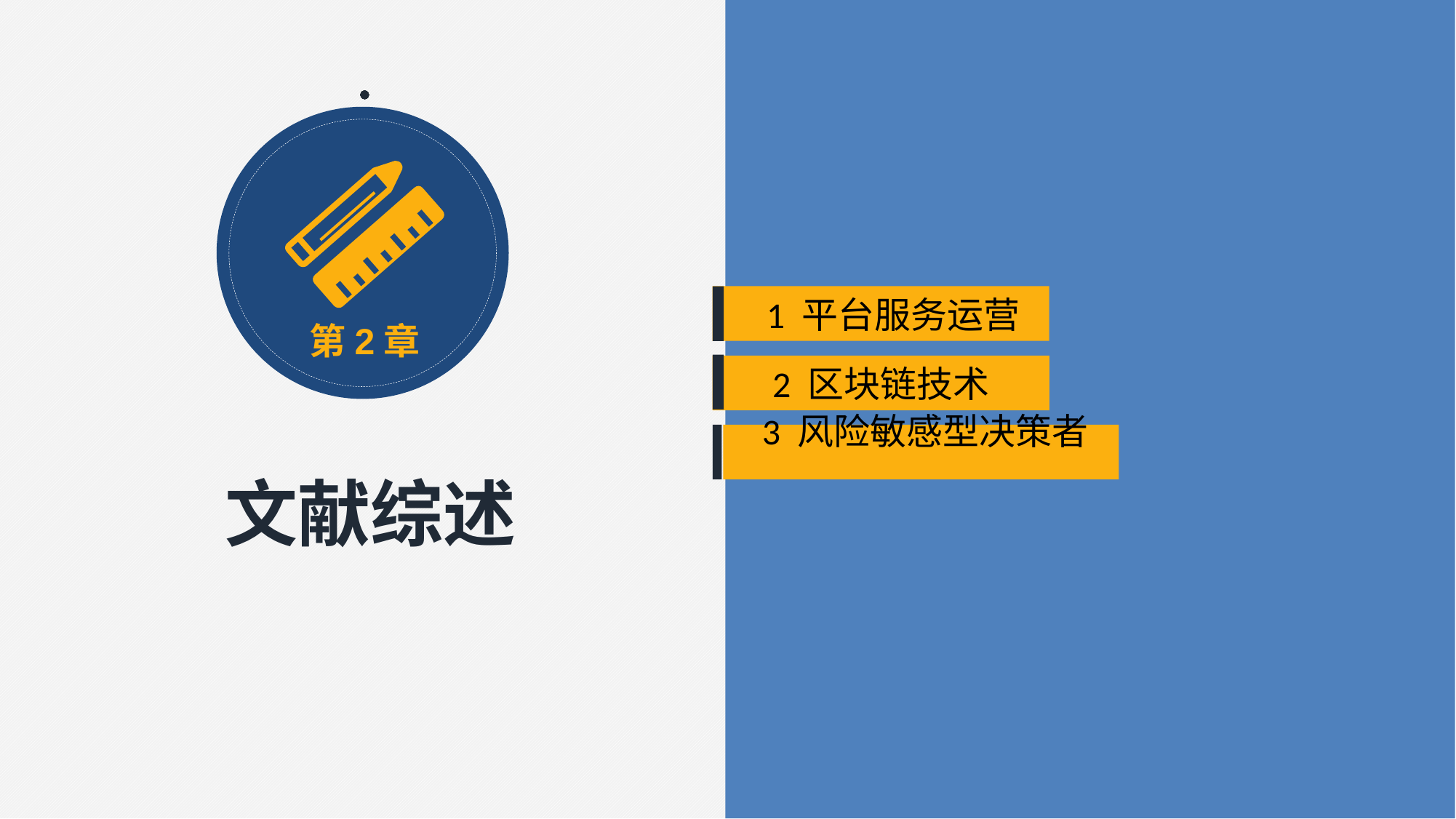

1 平台服务运营

第2章

2 区块链技术

   3 风险敏感型决策者
   文献综述